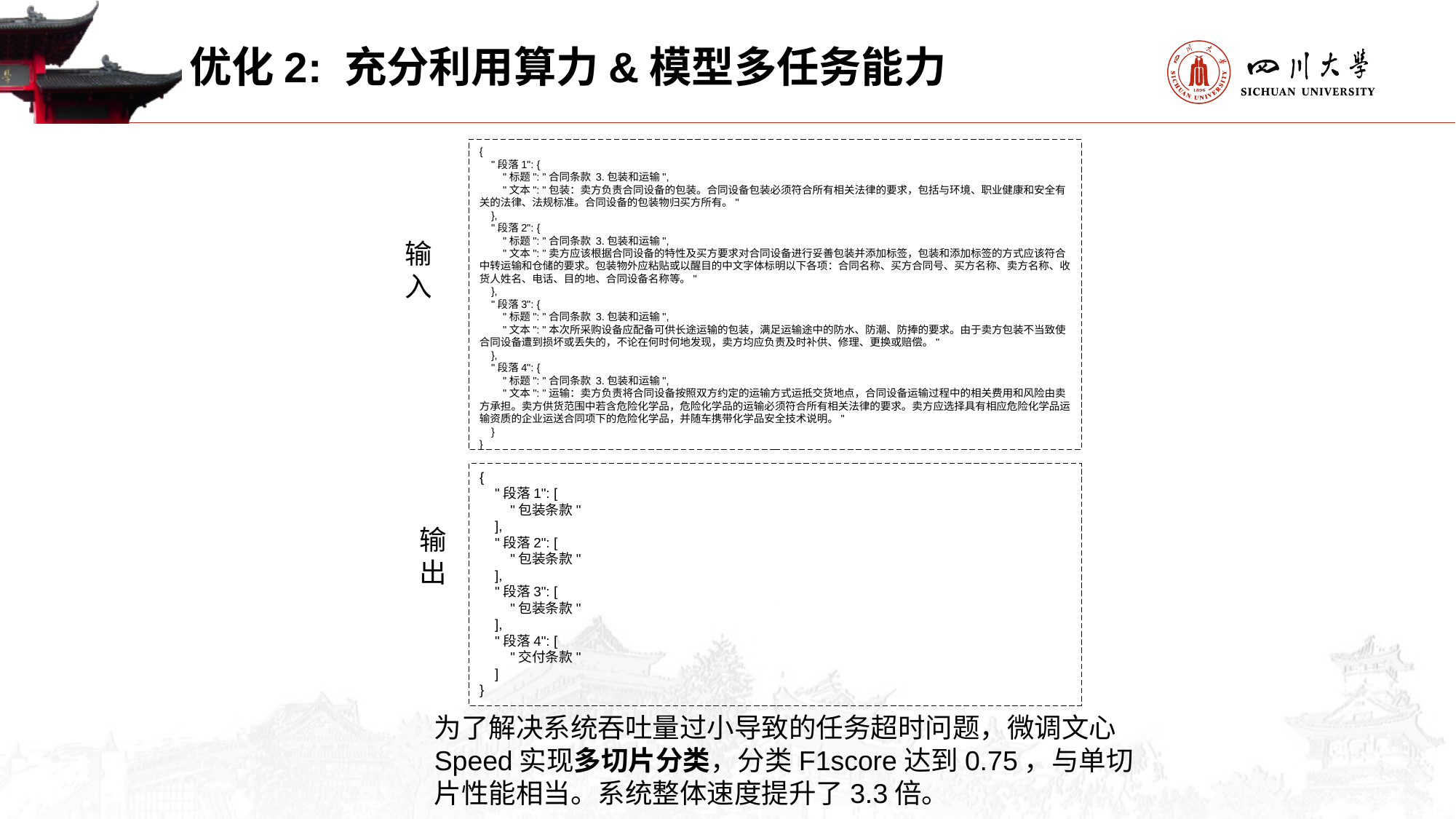

优化2: 充分利用算力&模型多任务能力
{
    "段落1": {
        "标题": "合同条款 3.包装和运输",
        "文本": "包装：卖方负责合同设备的包装。合同设备包装必须符合所有相关法律的要求，包括与环境、职业健康和安全有关的法律、法规标准。合同设备的包装物归买方所有。"
    },
    "段落2": {
        "标题": "合同条款 3.包装和运输",
        "文本": "卖方应该根据合同设备的特性及买方要求对合同设备进行妥善包装并添加标签，包装和添加标签的方式应该符合中转运输和仓储的要求。包装物外应粘贴或以醒目的中文字体标明以下各项：合同名称、买方合同号、买方名称、卖方名称、收货人姓名、电话、目的地、合同设备名称等。"
    },
    "段落3": {
        "标题": "合同条款 3.包装和运输",
        "文本": "本次所采购设备应配备可供长途运输的包装，满足运输途中的防水、防潮、防捧的要求。由于卖方包装不当致使合同设备遭到损坏或丢失的，不论在何时何地发现，卖方均应负责及时补供、修理、更换或赔偿。"
    },
    "段落4": {
        "标题": "合同条款 3.包装和运输",
        "文本": "运输：卖方负责将合同设备按照双方约定的运输方式运抵交货地点，合同设备运输过程中的相关费用和风险由卖方承担。卖方供货范围中若含危险化学品，危险化学品的运输必须符合所有相关法律的要求。卖方应选择具有相应危险化学品运输资质的企业运送合同项下的危险化学品，并随车携带化学品安全技术说明。"
    }
}
输入
{
    "段落1": [
        "包装条款"
    ],
    "段落2": [
        "包装条款"
    ],
    "段落3": [
        "包装条款"
    ],
    "段落4": [
        "交付条款"
    ]
}
输出
为了解决系统吞吐量过小导致的任务超时问题，微调文心Speed实现多切片分类，分类F1score达到0.75，与单切片性能相当。系统整体速度提升了3.3倍。